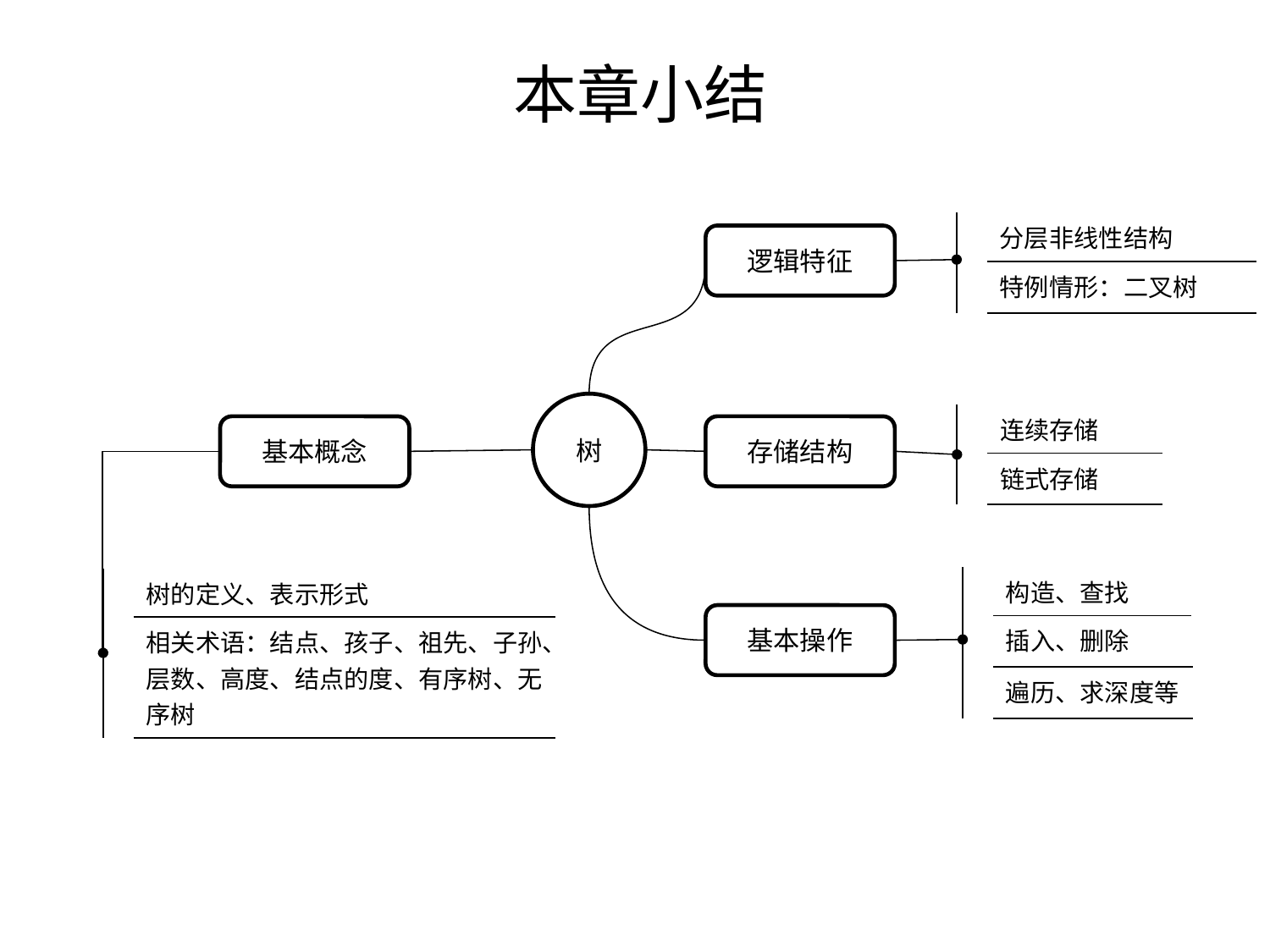

# 本章小结
|  | 分层非线性结构 |
| --- | --- |
|  | 特例情形：二叉树 |
逻辑特征
树
|  | 连续存储 |
| --- | --- |
|  | 链式存储 |
基本概念
存储结构
|  | 构造、查找 |
| --- | --- |
|  | 插入、删除 |
|  | 遍历、求深度等 |
|  | 树的定义、表示形式 |
| --- | --- |
|  | 相关术语：结点、孩子、祖先、子孙、层数、高度、结点的度、有序树、无序树 |
基本操作
185